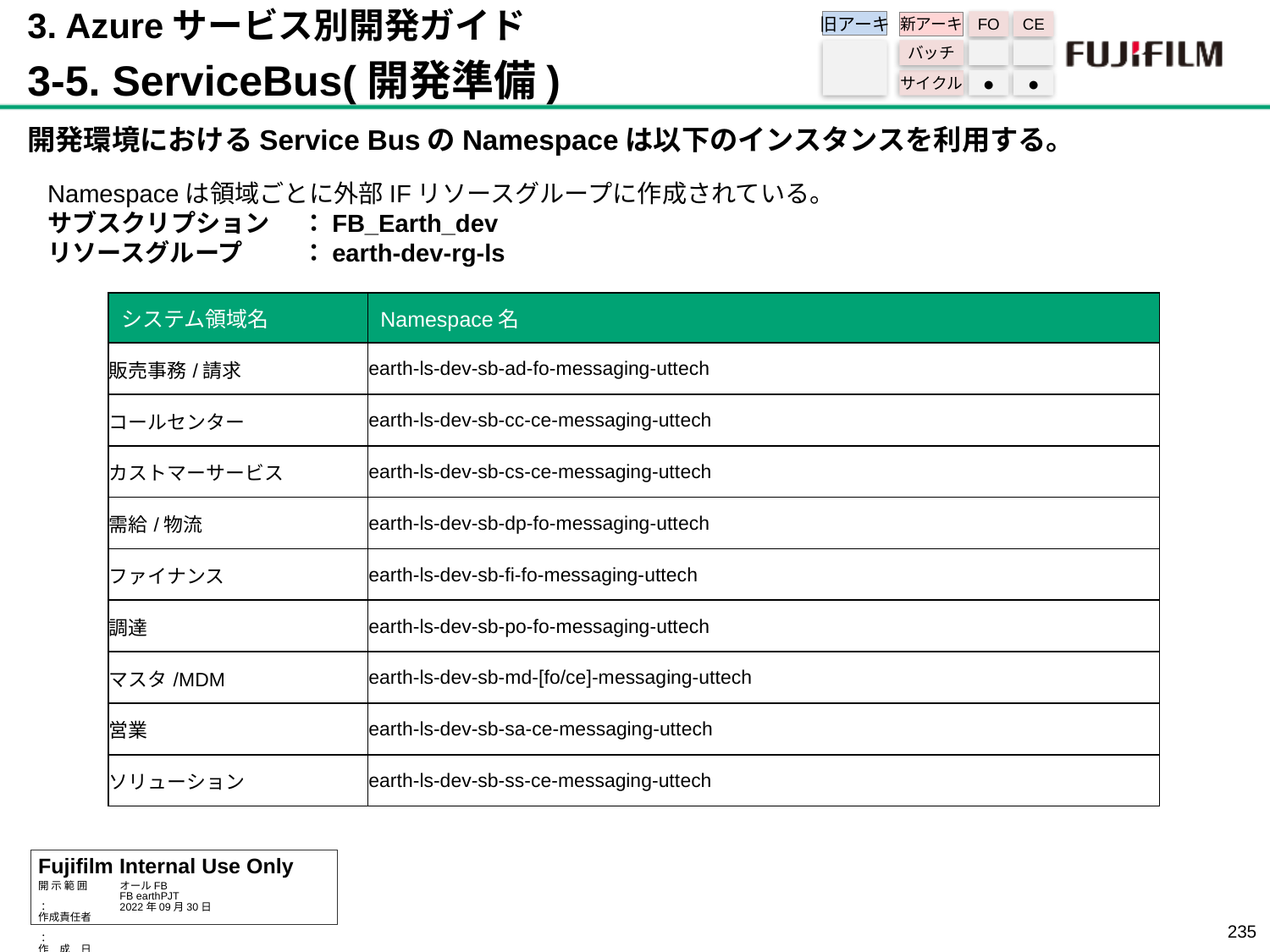

3. Azureサービス別開発ガイド
3-5. ServiceBus(開発準備)
旧アーキ
FO
CE
新アーキ
バッチ

サイクル
●
●

開発環境におけるService BusのNamespaceは以下のインスタンスを利用する。
Namespaceは領域ごとに外部IFリソースグループに作成されている。
サブスクリプション	：FB_Earth_dev
リソースグループ	：earth-dev-rg-ls

| システム領域名 | Namespace名 |
| --- | --- |
| 販売事務/請求 | earth-ls-dev-sb-ad-fo-messaging-uttech |
| コールセンター | earth-ls-dev-sb-cc-ce-messaging-uttech |
| カストマーサービス | earth-ls-dev-sb-cs-ce-messaging-uttech |
| 需給/物流 | earth-ls-dev-sb-dp-fo-messaging-uttech |
| ファイナンス | earth-ls-dev-sb-fi-fo-messaging-uttech |
| 調達 | earth-ls-dev-sb-po-fo-messaging-uttech |
| マスタ/MDM | earth-ls-dev-sb-md-[fo/ce]-messaging-uttech |
| 営業 | earth-ls-dev-sb-sa-ce-messaging-uttech |
| ソリューション | earth-ls-dev-sb-ss-ce-messaging-uttech |
235